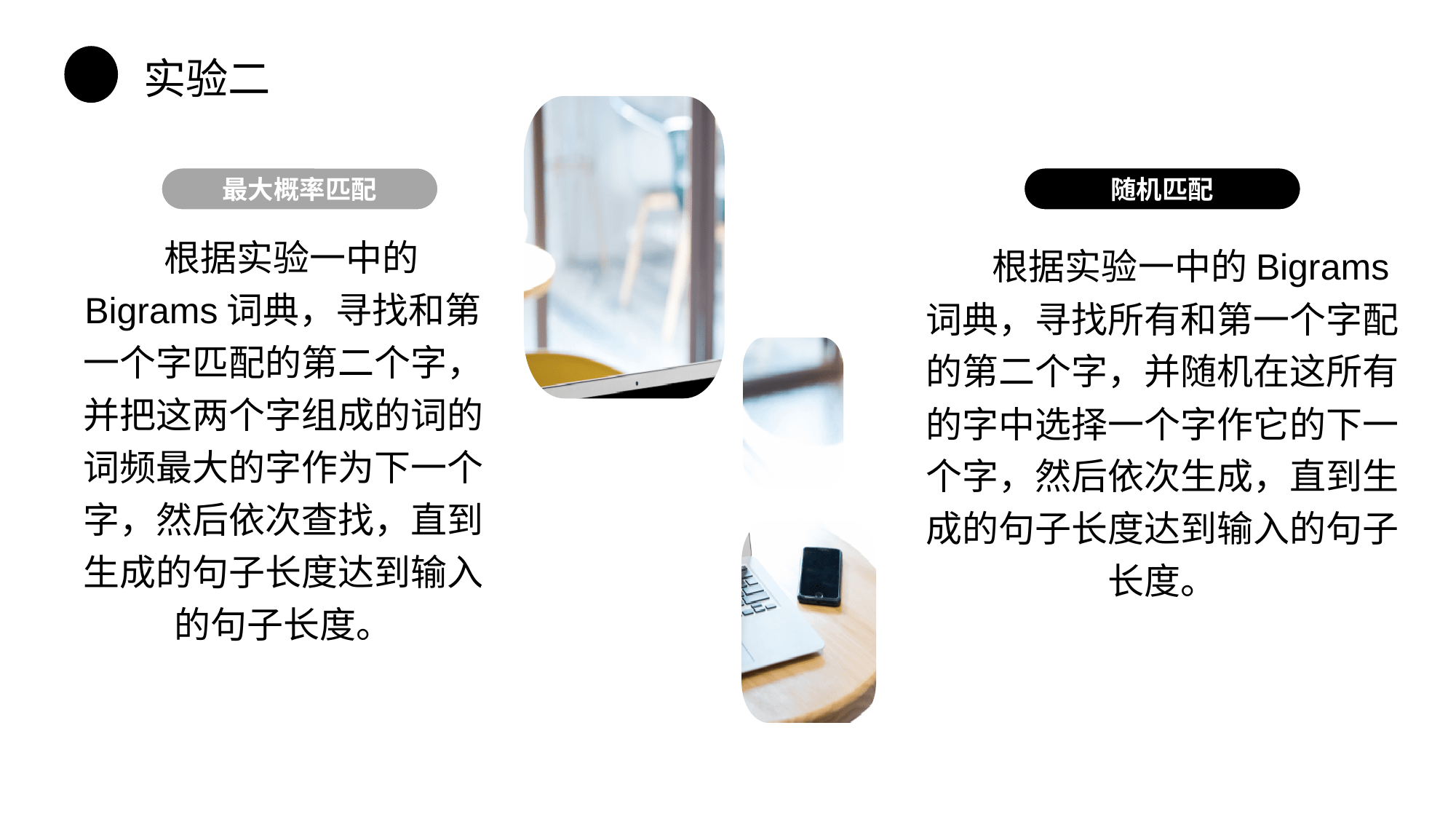

实验二

随机匹配
最大概率匹配
  根据实验一中的Bigrams词典，寻找和第一个字匹配的第二个字，并把这两个字组成的词的词频最大的字作为下一个字，然后依次查找，直到生成的句子长度达到输入的句子长度。
       根据实验一中的Bigrams词典，寻找所有和第一个字配的第二个字，并随机在这所有的字中选择一个字作它的下一个字，然后依次生成，直到生成的句子长度达到输入的句子长度。

PPT模板 http://www.1ppt.com/moban/